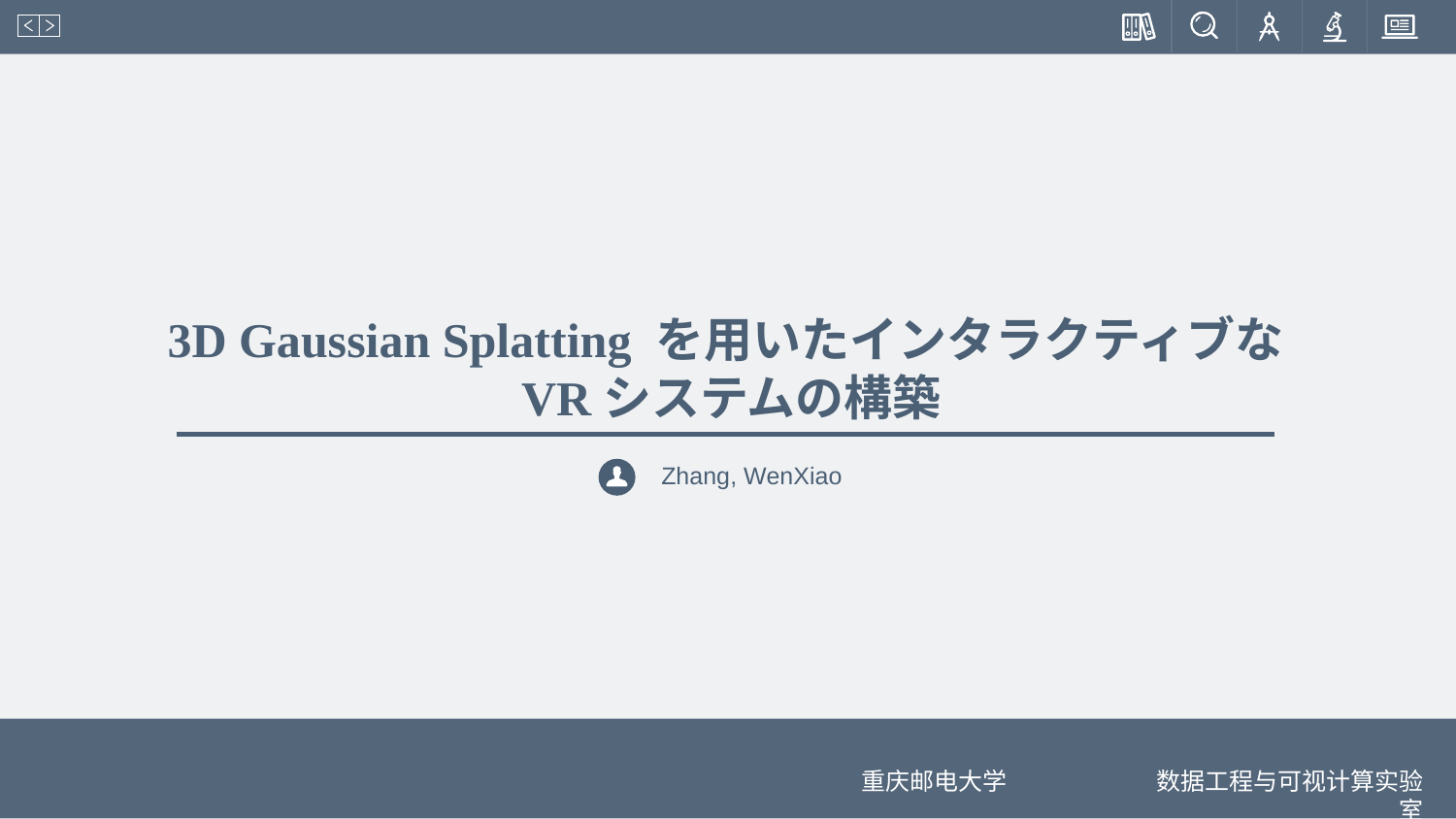

3D Gaussian Splatting を用いたインタラクティブなVRシステムの構築
Zhang, WenXiao

重庆邮电大学                            数据工程与可视计算实验室